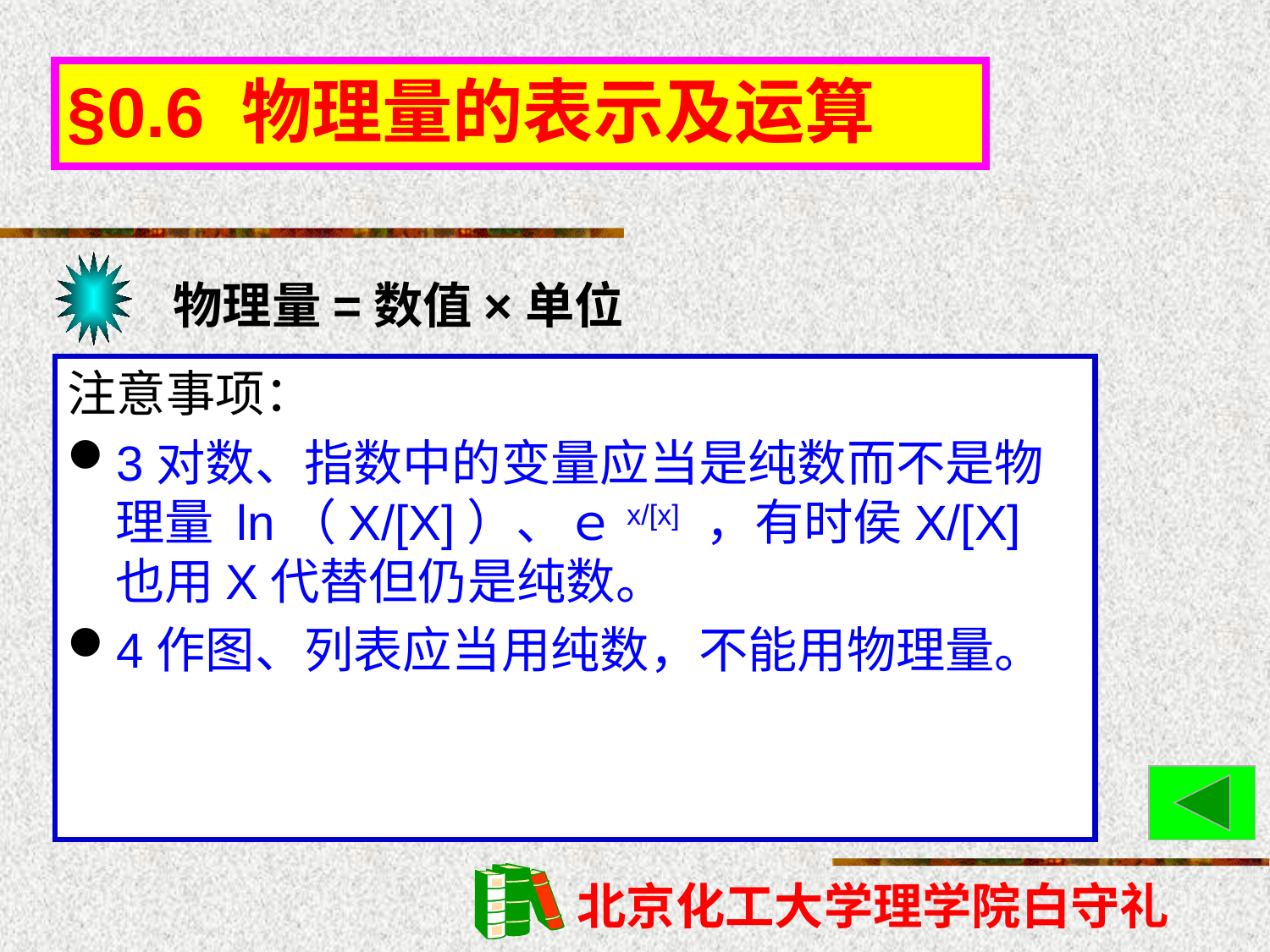

# §0.6 物理量的表示及运算

物理量=数值×单位
注意事项：
3对数、指数中的变量应当是纯数而不是物理量 ln（X/[X]）、ｅx/[x] ，有时侯X/[X]也用X代替但仍是纯数。
4作图、列表应当用纯数，不能用物理量。